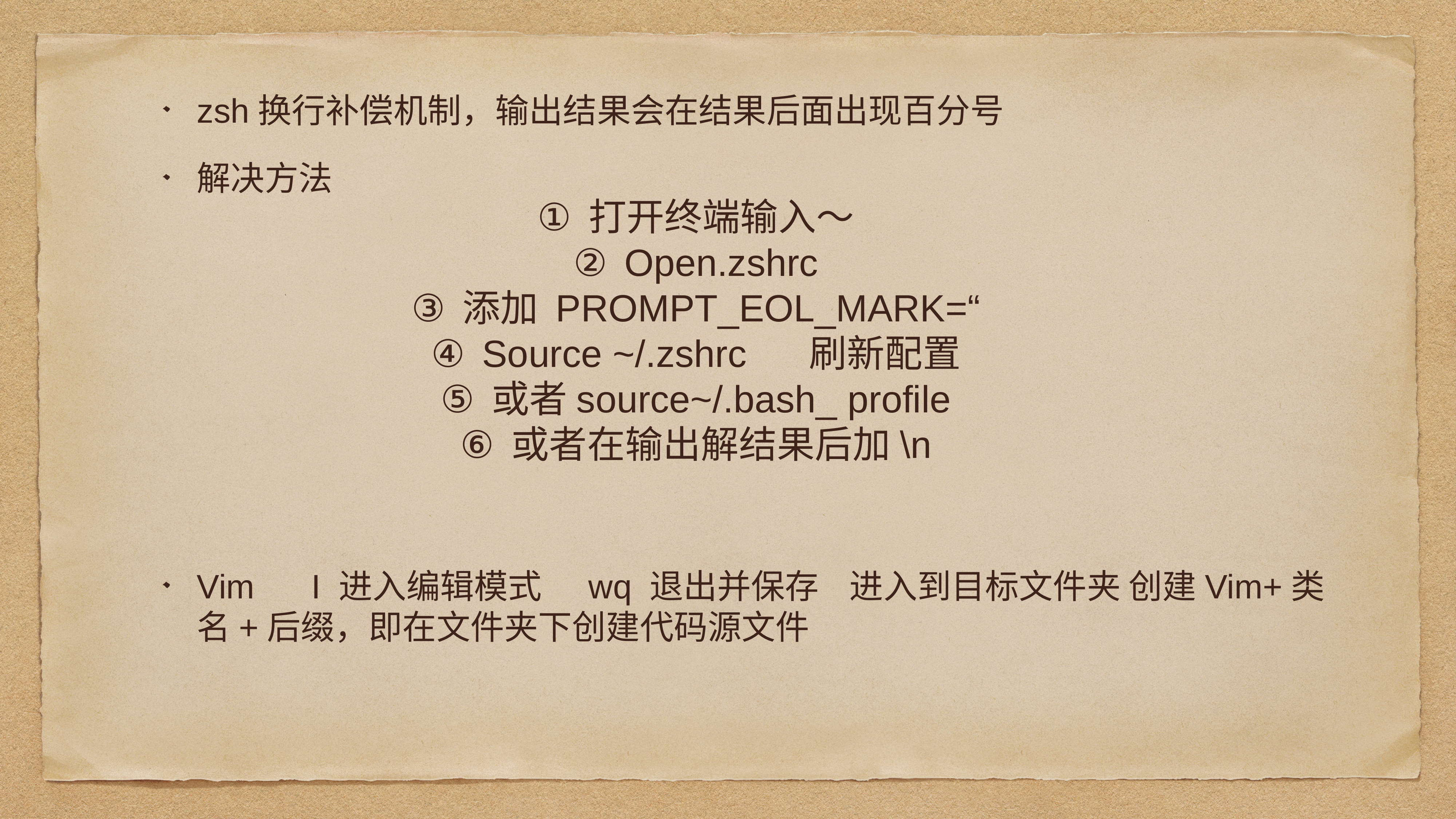

zsh换行补偿机制，输出结果会在结果后面出现百分号
解决方法

Vim      I 进入编辑模式     wq 退出并保存    进入到目标文件夹 创建Vim+类名+后缀，即在文件夹下创建代码源文件
打开终端输入～
Open.zshrc
添加 PROMPT_EOL_MARK=“
Source ~/.zshrc     刷新配置
或者source~/.bash_ profile
或者在输出解结果后加\n